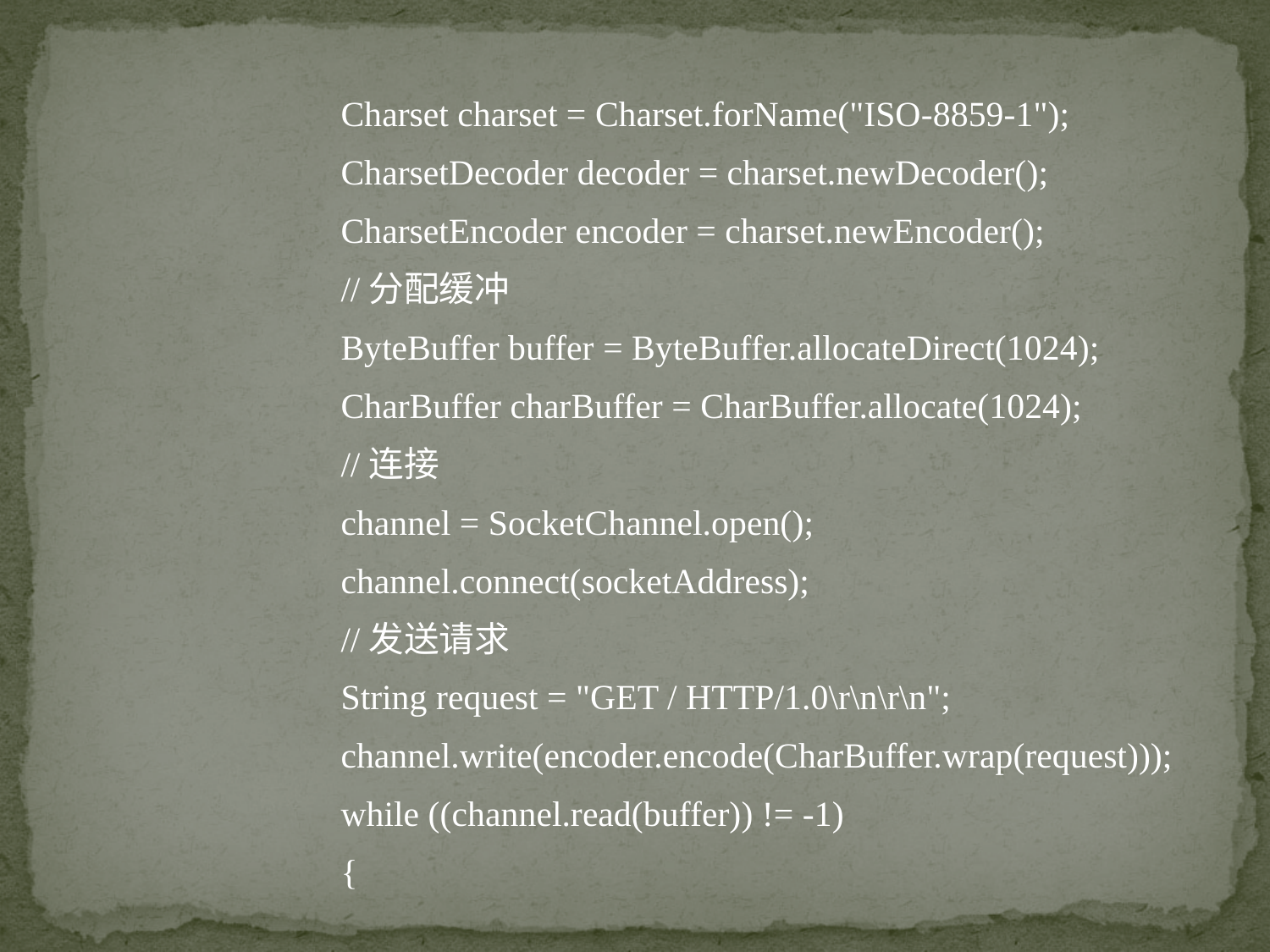

Charset charset = Charset.forName("ISO-8859-1");
		CharsetDecoder decoder = charset.newDecoder();
		CharsetEncoder encoder = charset.newEncoder();
		//分配缓冲
		ByteBuffer buffer = ByteBuffer.allocateDirect(1024);
		CharBuffer charBuffer = CharBuffer.allocate(1024);
		//连接
		channel = SocketChannel.open();
		channel.connect(socketAddress);
		//发送请求
		String request = "GET / HTTP/1.0\r\n\r\n";
		channel.write(encoder.encode(CharBuffer.wrap(request)));
		while ((channel.read(buffer)) != -1)
		{